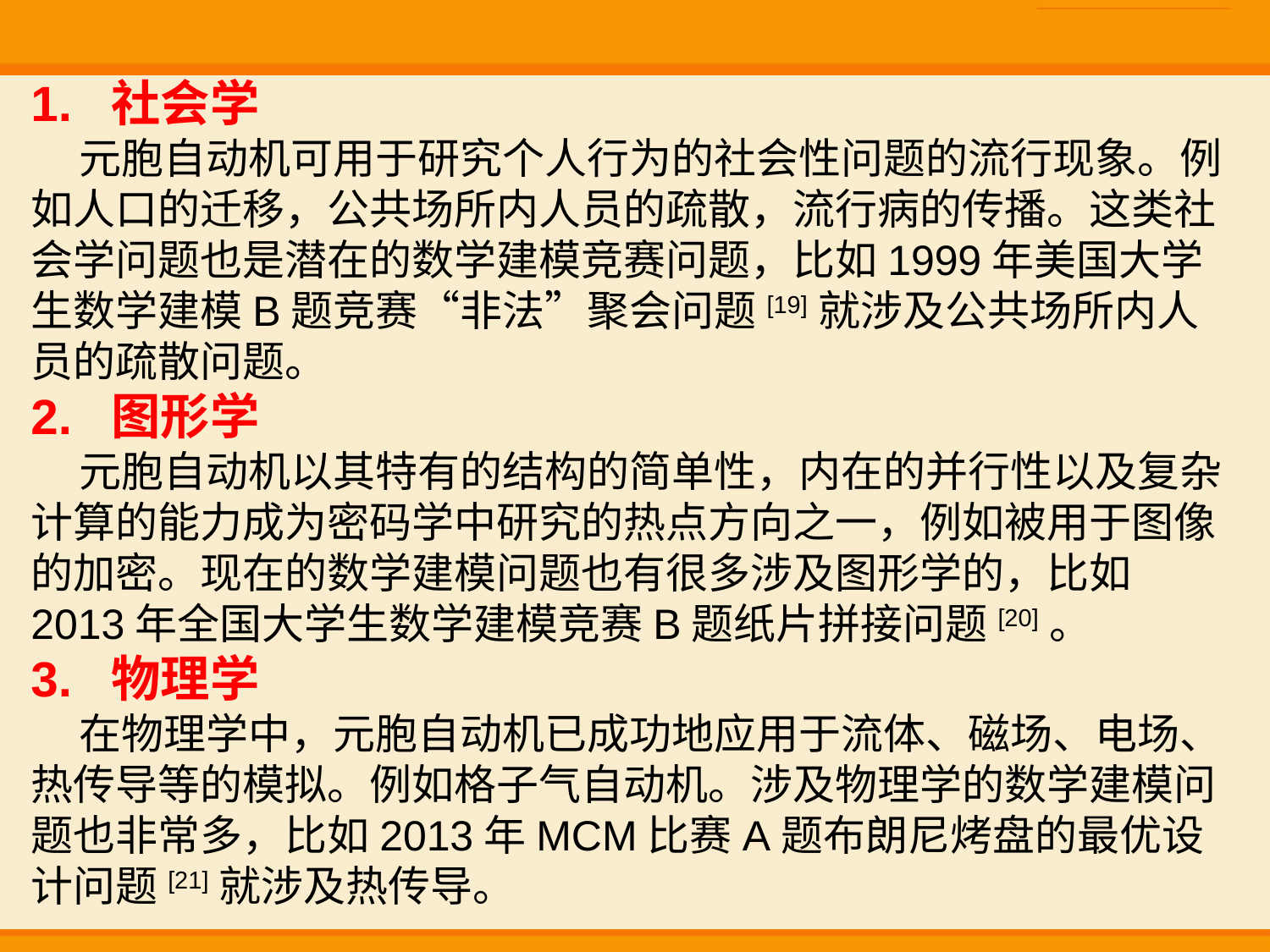

1.  社会学
    元胞自动机可用于研究个人行为的社会性问题的流行现象。例如人口的迁移，公共场所内人员的疏散，流行病的传播。这类社会学问题也是潜在的数学建模竞赛问题，比如1999年美国大学生数学建模B题竞赛“非法”聚会问题[19]就涉及公共场所内人员的疏散问题。
2.  图形学
    元胞自动机以其特有的结构的简单性，内在的并行性以及复杂计算的能力成为密码学中研究的热点方向之一，例如被用于图像的加密。现在的数学建模问题也有很多涉及图形学的，比如2013年全国大学生数学建模竞赛B题纸片拼接问题[20]。
3.  物理学
    在物理学中，元胞自动机已成功地应用于流体、磁场、电场、热传导等的模拟。例如格子气自动机。涉及物理学的数学建模问题也非常多，比如2013年MCM比赛A题布朗尼烤盘的最优设计问题[21]就涉及热传导。